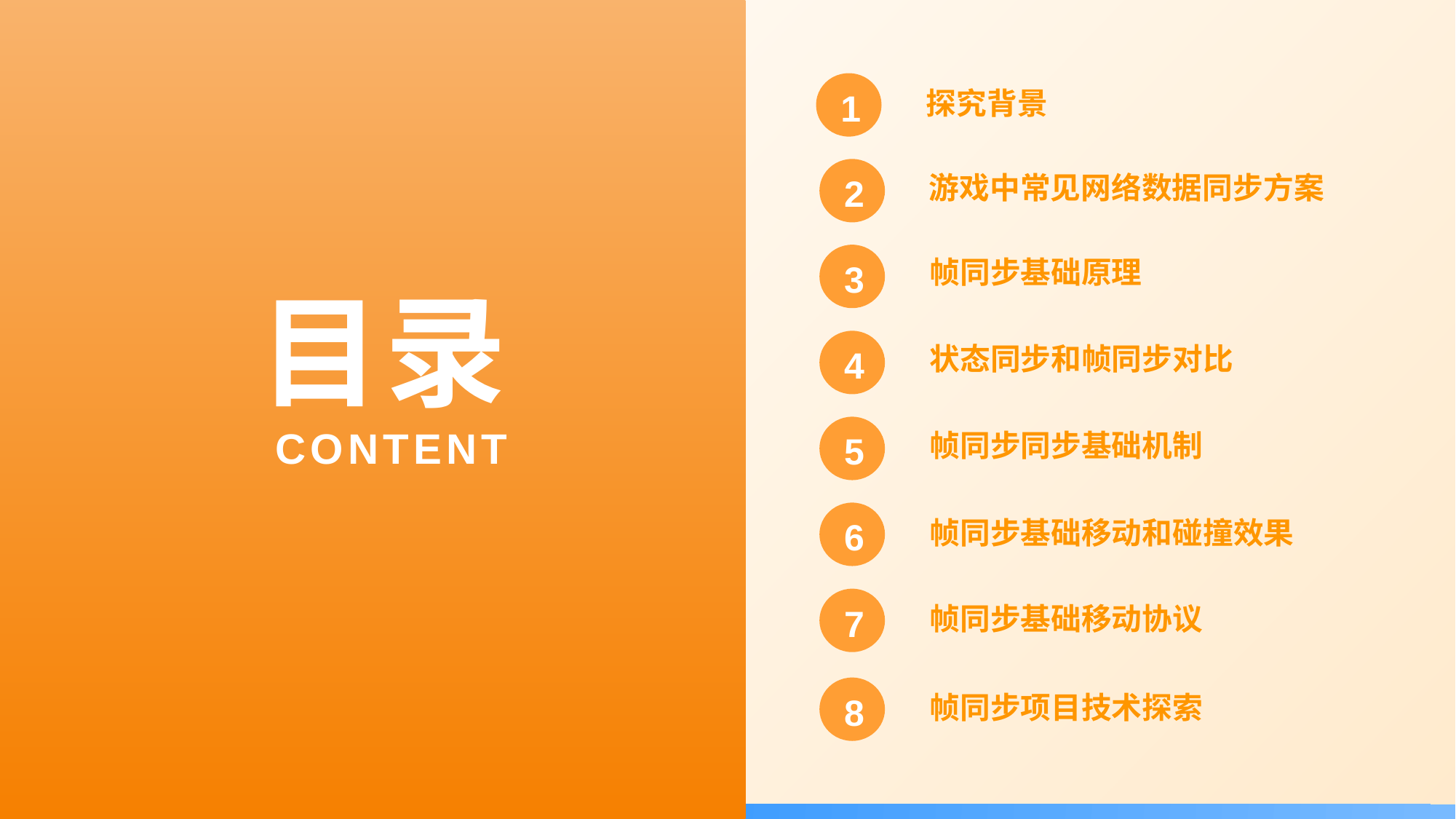

探究背景
1

2
游戏中常见网络数据同步方案

3
帧同步基础原理
目录

4
状态同步和帧同步对比
CONTENT

5
5
帧同步同步基础机制

6
帧同步基础移动和碰撞效果

7
帧同步基础移动协议

8
帧同步项目技术探索